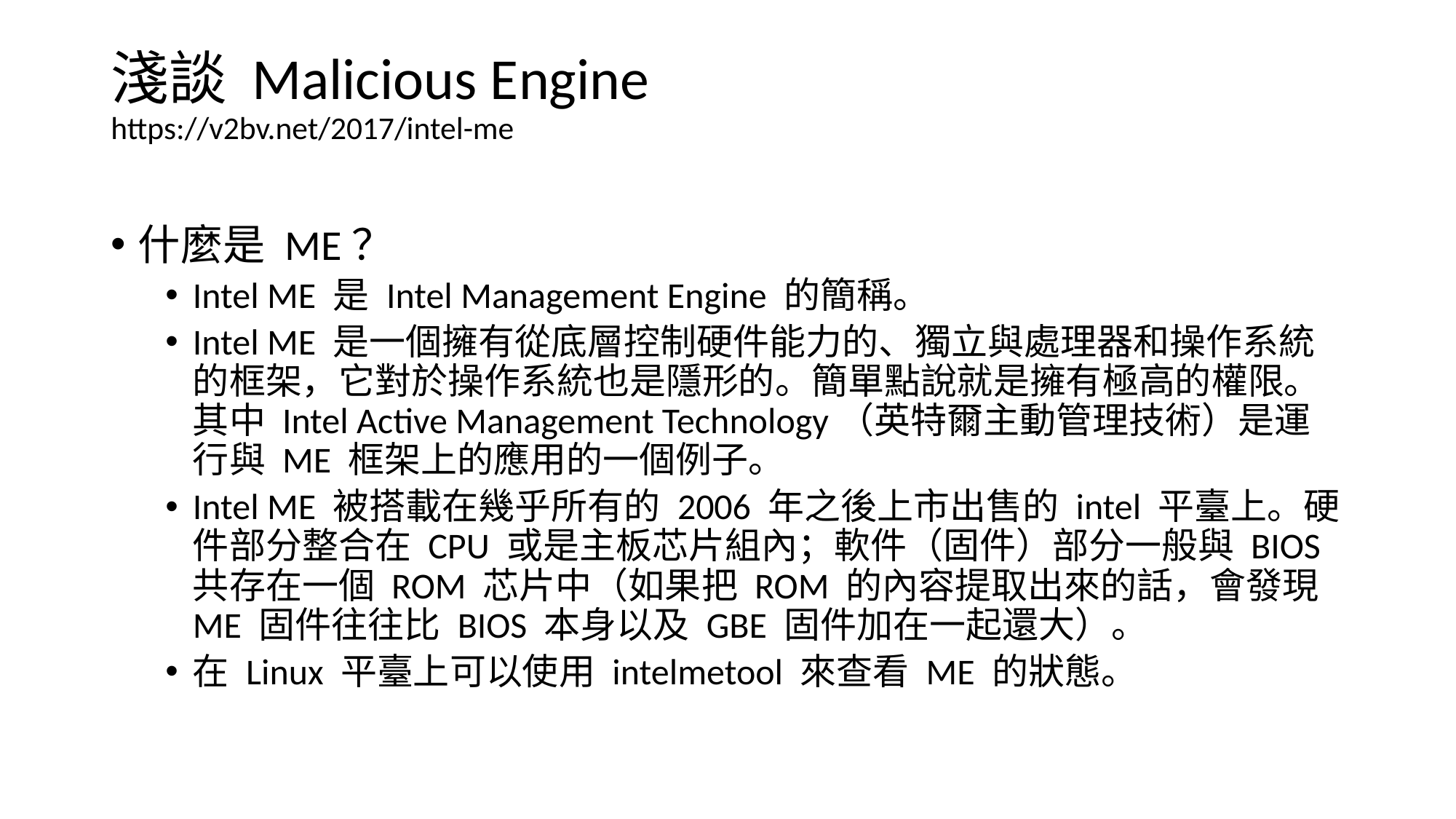

# 淺談 Malicious Engine https://v2bv.net/2017/intel-me
什麼是 ME？
Intel ME 是 Intel Management Engine 的簡稱。
Intel ME 是一個擁有從底層控制硬件能力的、獨立與處理器和操作系統的框架，它對於操作系統也是隱形的。簡單點說就是擁有極高的權限。其中 Intel Active Management Technology（英特爾主動管理技術）是運行與 ME 框架上的應用的一個例子。
Intel ME 被搭載在幾乎所有的 2006 年之後上市出售的 intel 平臺上。硬件部分整合在 CPU 或是主板芯片組內；軟件（固件）部分一般與 BIOS 共存在一個 ROM 芯片中（如果把 ROM 的內容提取出來的話，會發現 ME 固件往往比 BIOS 本身以及 GBE 固件加在一起還大）。
在 Linux 平臺上可以使用 intelmetool 來查看 ME 的狀態。